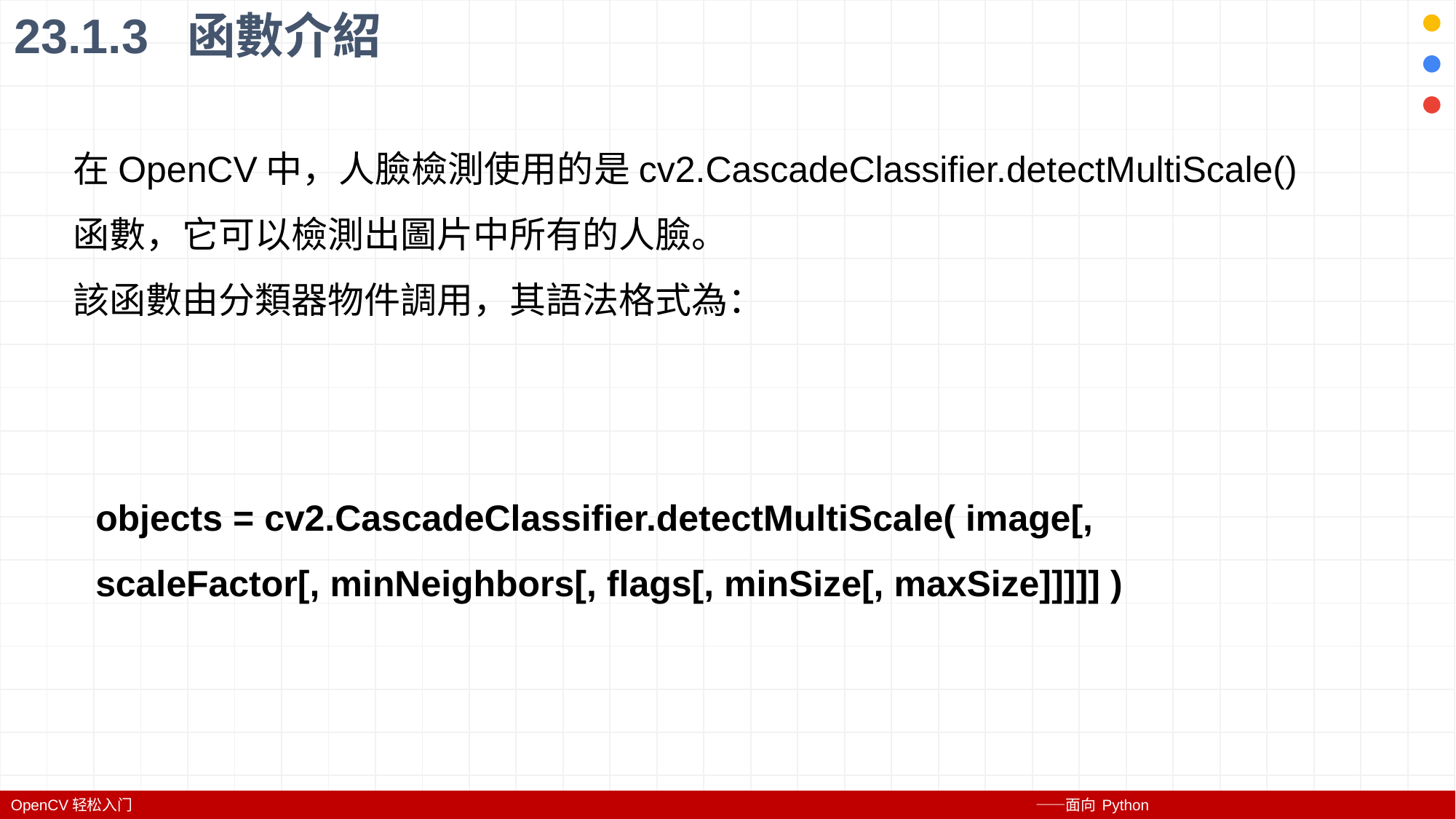

23.1.3  函數介紹
在OpenCV中，人臉檢測使用的是cv2.CascadeClassifier.detectMultiScale()函數，它可以檢測出圖片中所有的人臉。
該函數由分類器物件調用，其語法格式為：
objects = cv2.CascadeClassifier.detectMultiScale( image[, scaleFactor[, minNeighbors[, flags[, minSize[, maxSize]]]]] )